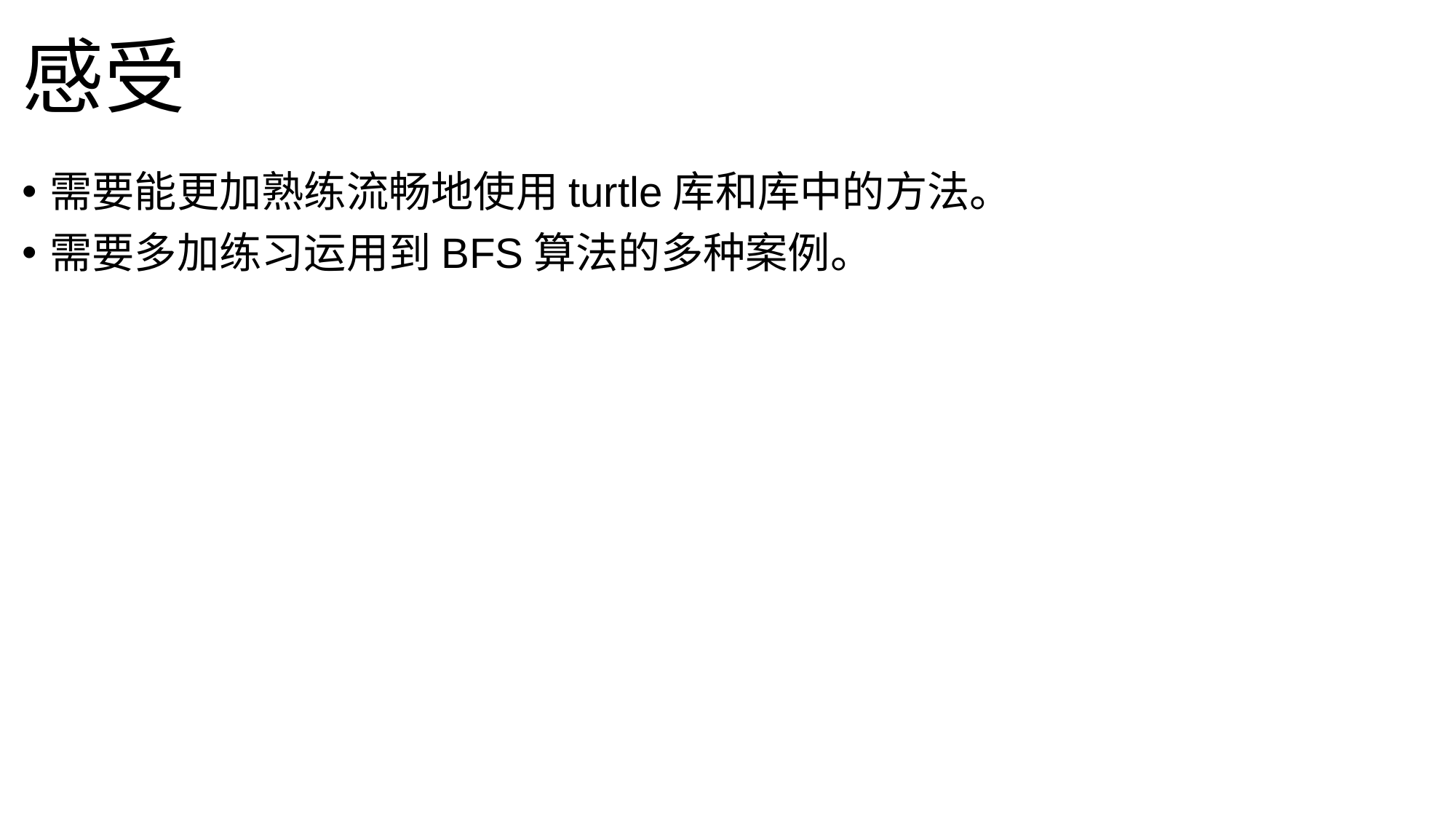

# 感受
需要能更加熟练流畅地使用turtle库和库中的方法。
需要多加练习运用到BFS算法的多种案例。